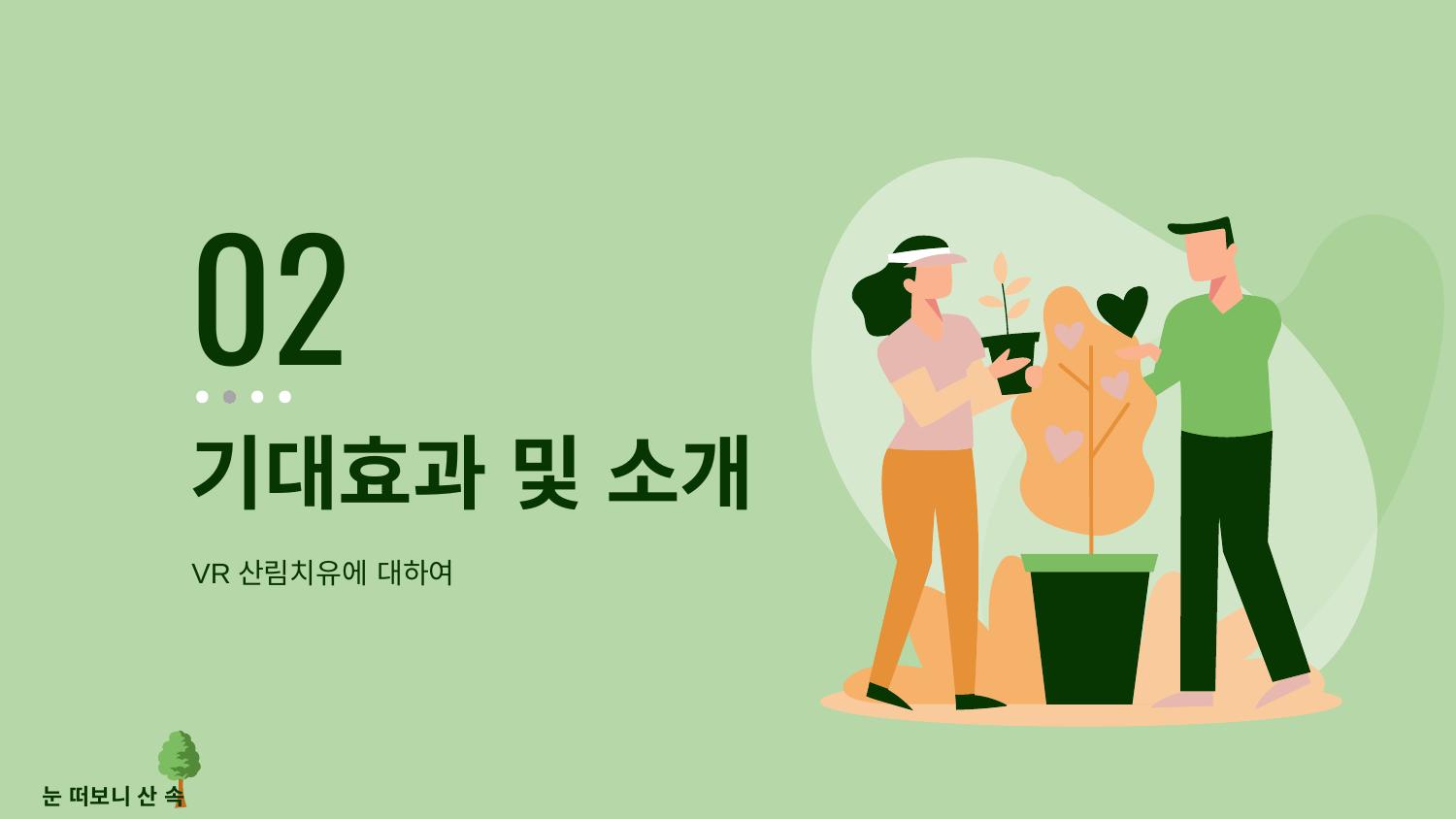

02

# 기대효과 및 소개
VR산림치유에 대하여

눈 떠보니 산 속